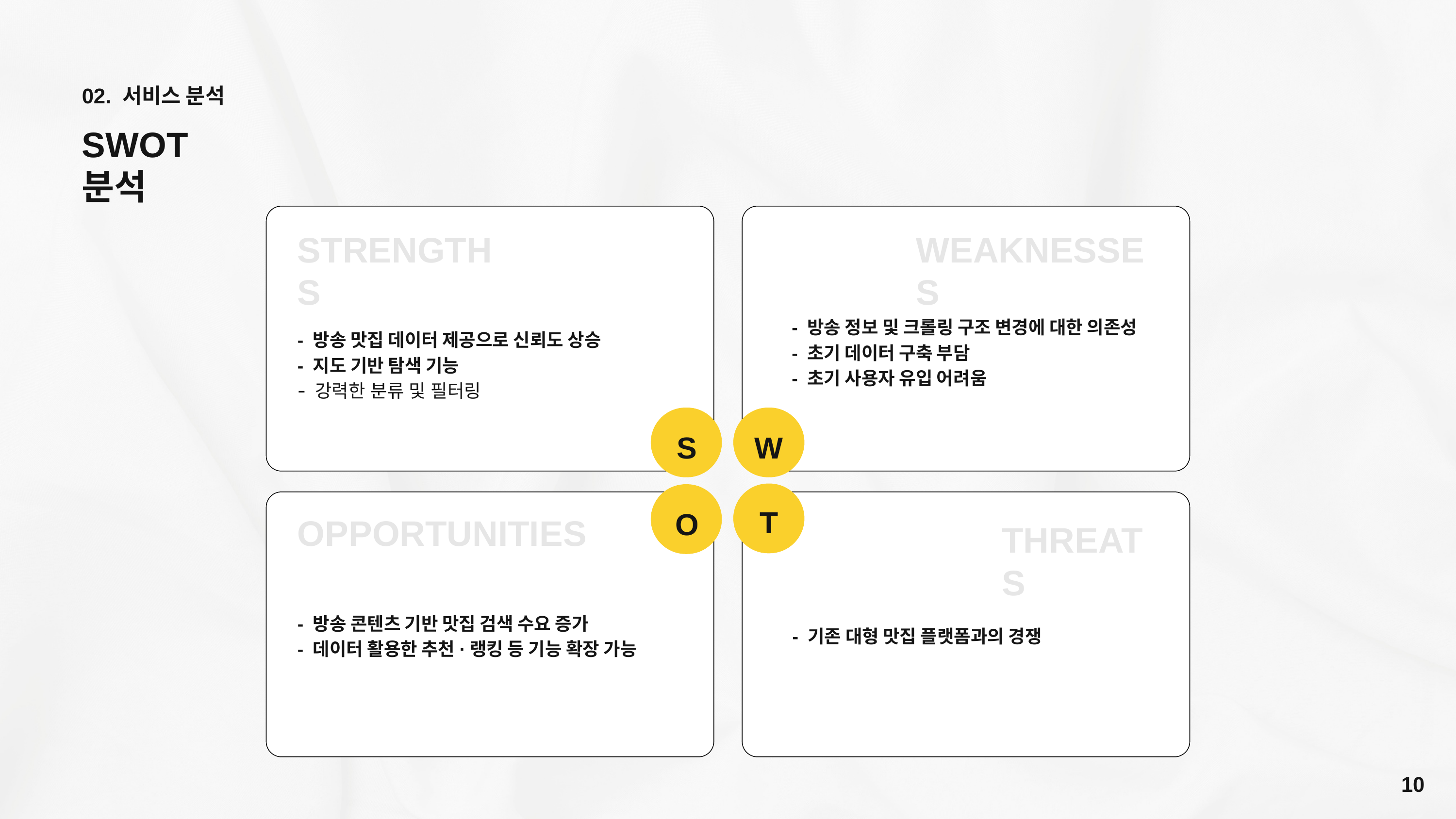

02. 서비스 분석
SWOT 분석

STRENGTHS
WEAKNESSES
- 방송 정보 및 크롤링 구조 변경에 대한 의존성
- 초기 데이터 구축 부담
- 초기 사용자 유입 어려움
- 방송 맛집 데이터 제공으로 신뢰도 상승
- 지도 기반 탐색 기능
- 강력한 분류 및 필터링

W
S

T

O

OPPORTUNITIES
THREATS
- 방송 콘텐츠 기반 맛집 검색 수요 증가
- 데이터 활용한 추천·랭킹 등 기능 확장 가능
- 기존 대형 맛집 플랫폼과의 경쟁
10